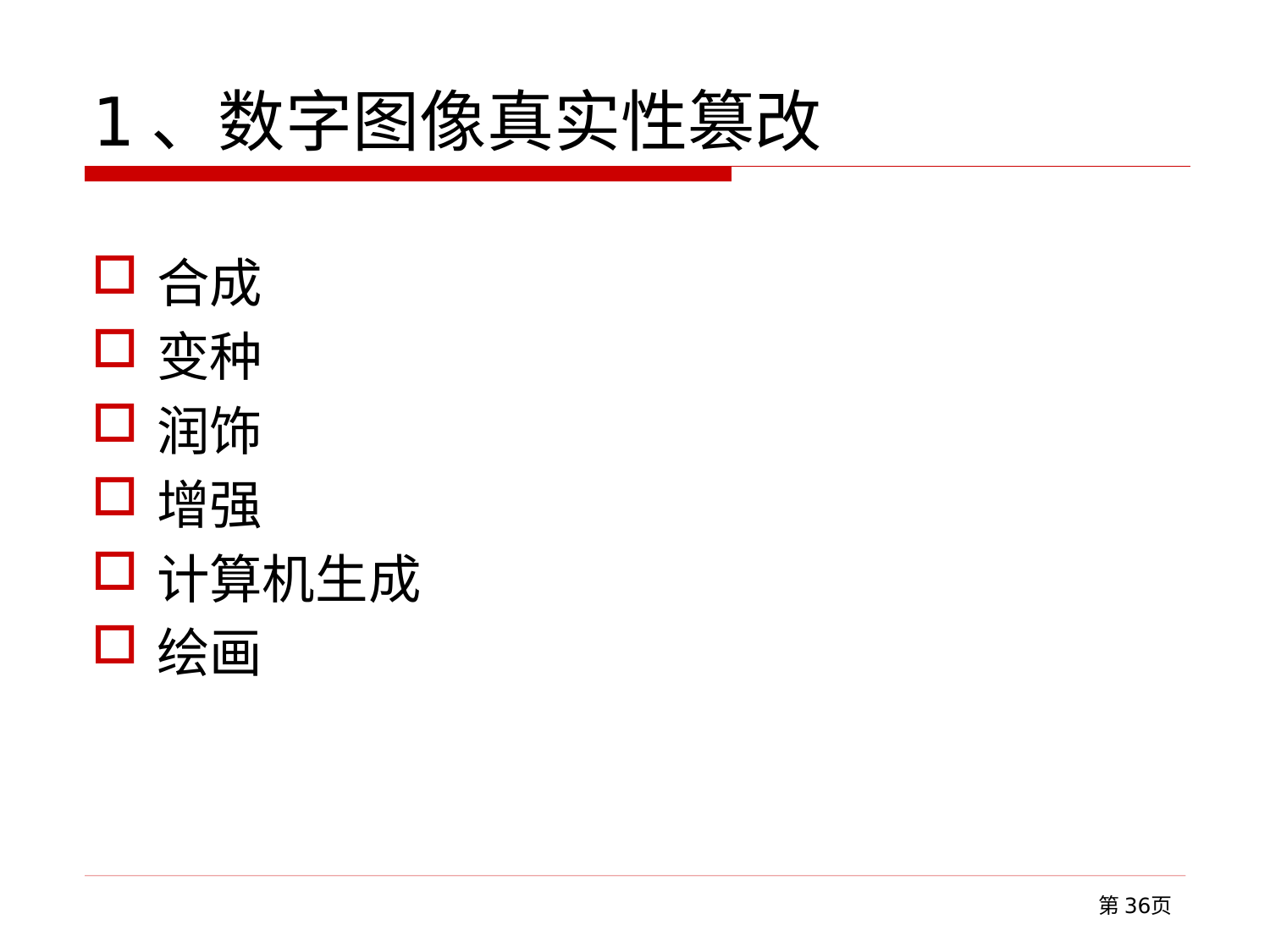

# 1、数字图像真实性篡改
合成
变种
润饰
增强
计算机生成
绘画
36